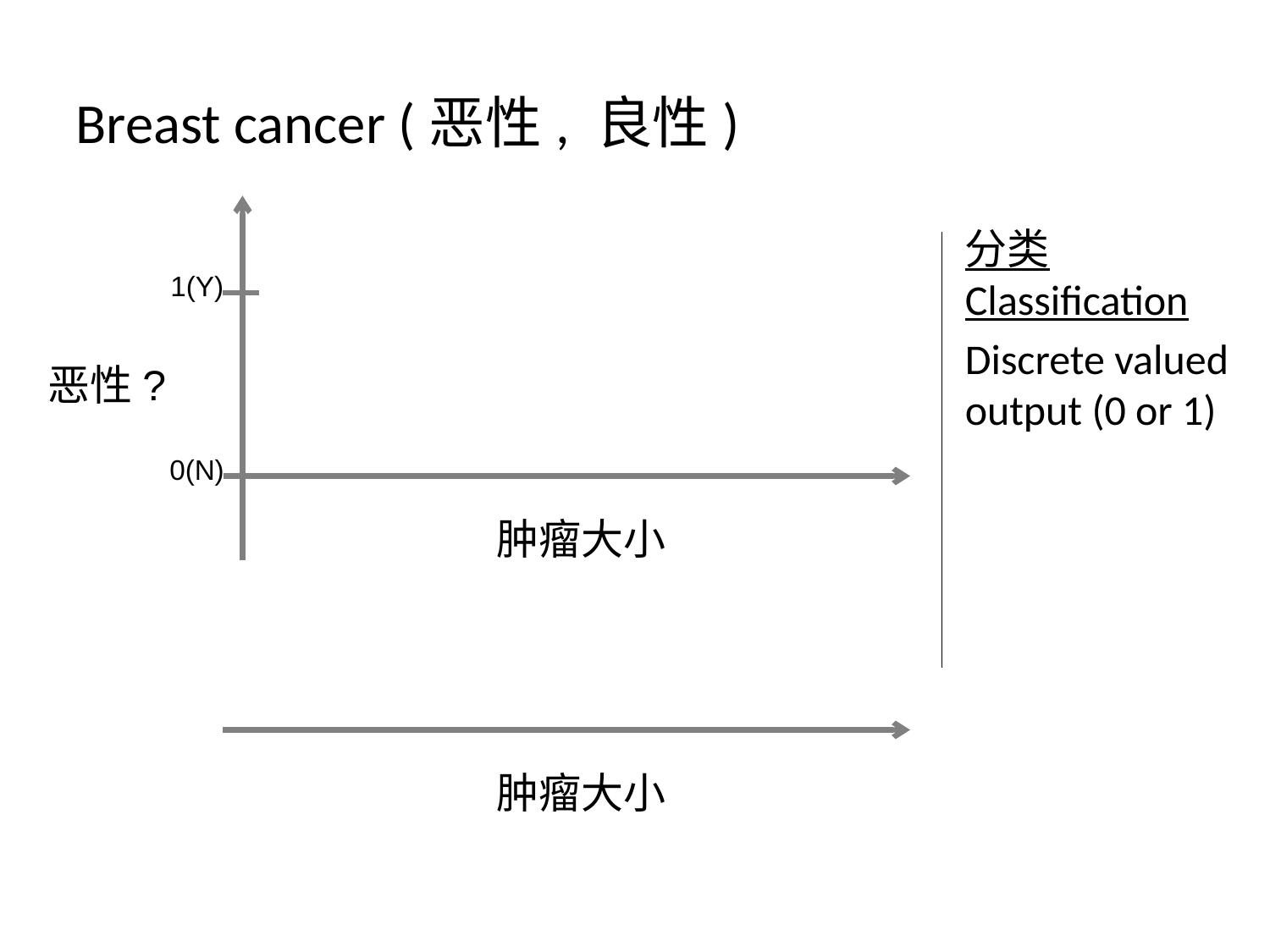

Breast cancer (恶性, 良性)
分类Classification
Discrete valued output (0 or 1)
1(Y)
恶性?
0(N)
肿瘤大小
肿瘤大小